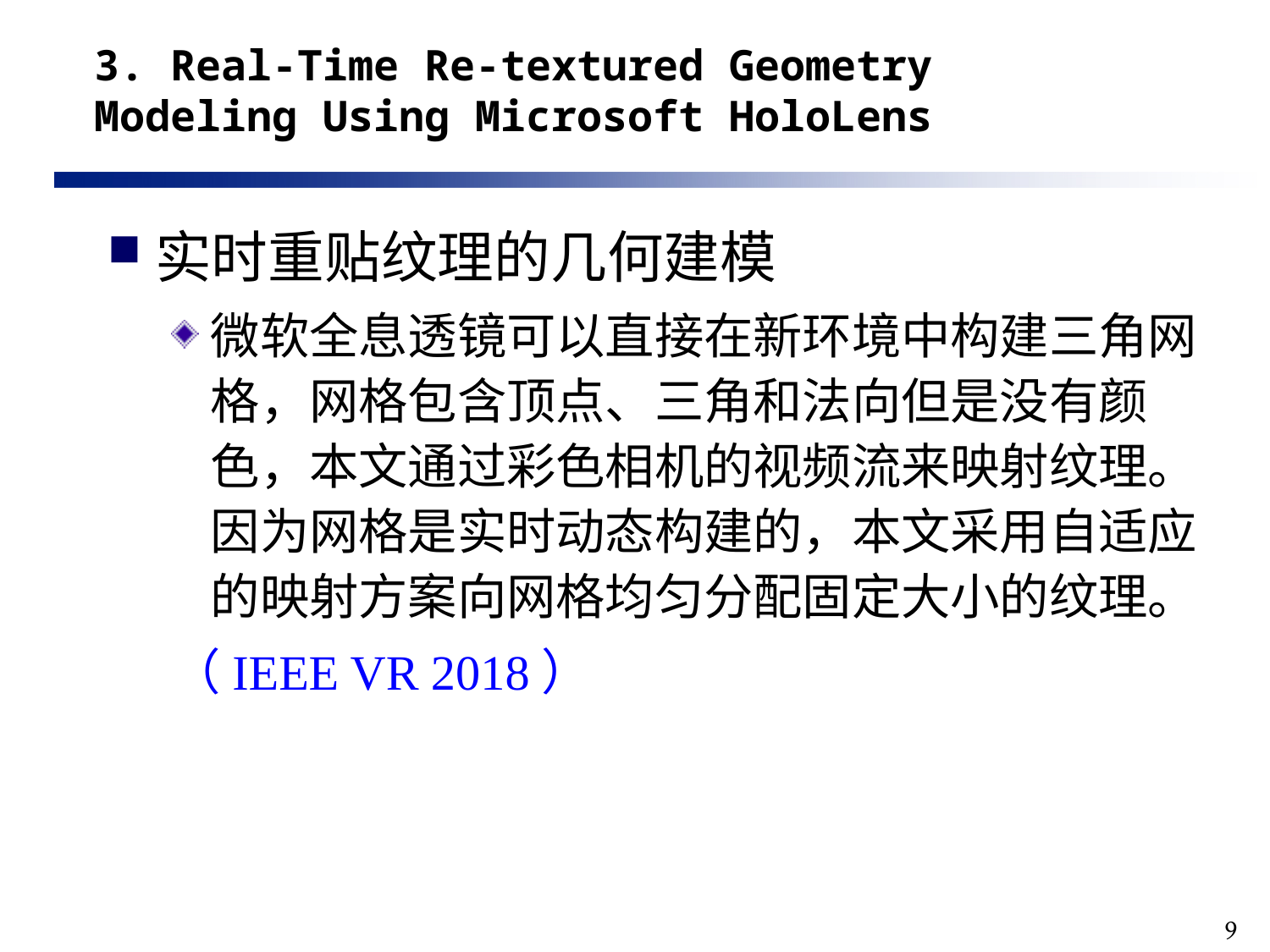

# 3. Real-Time Re-textured Geometry Modeling Using Microsoft HoloLens
实时重贴纹理的几何建模
微软全息透镜可以直接在新环境中构建三角网格，网格包含顶点、三角和法向但是没有颜色，本文通过彩色相机的视频流来映射纹理。因为网格是实时动态构建的，本文采用自适应的映射方案向网格均匀分配固定大小的纹理。
（IEEE VR 2018）